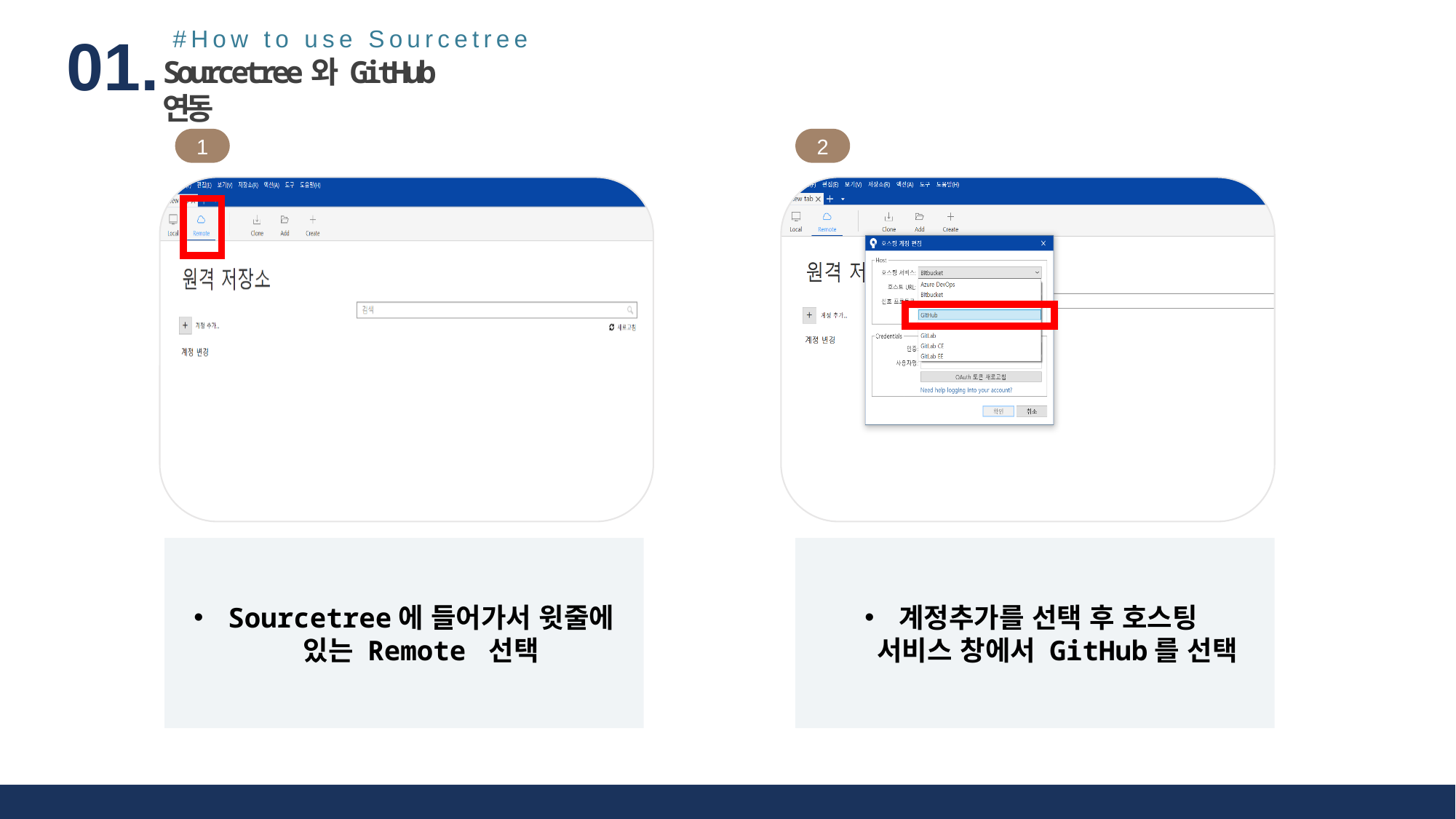

#How to use Sourcetree
01.
Sourcetree와 GitHub 연동
1

2

Sourcetree에 들어가서 윗줄에 있는 Remote 선택
계정추가를 선택 후 호스팅
     서비스 창에서 GitHub를 선택